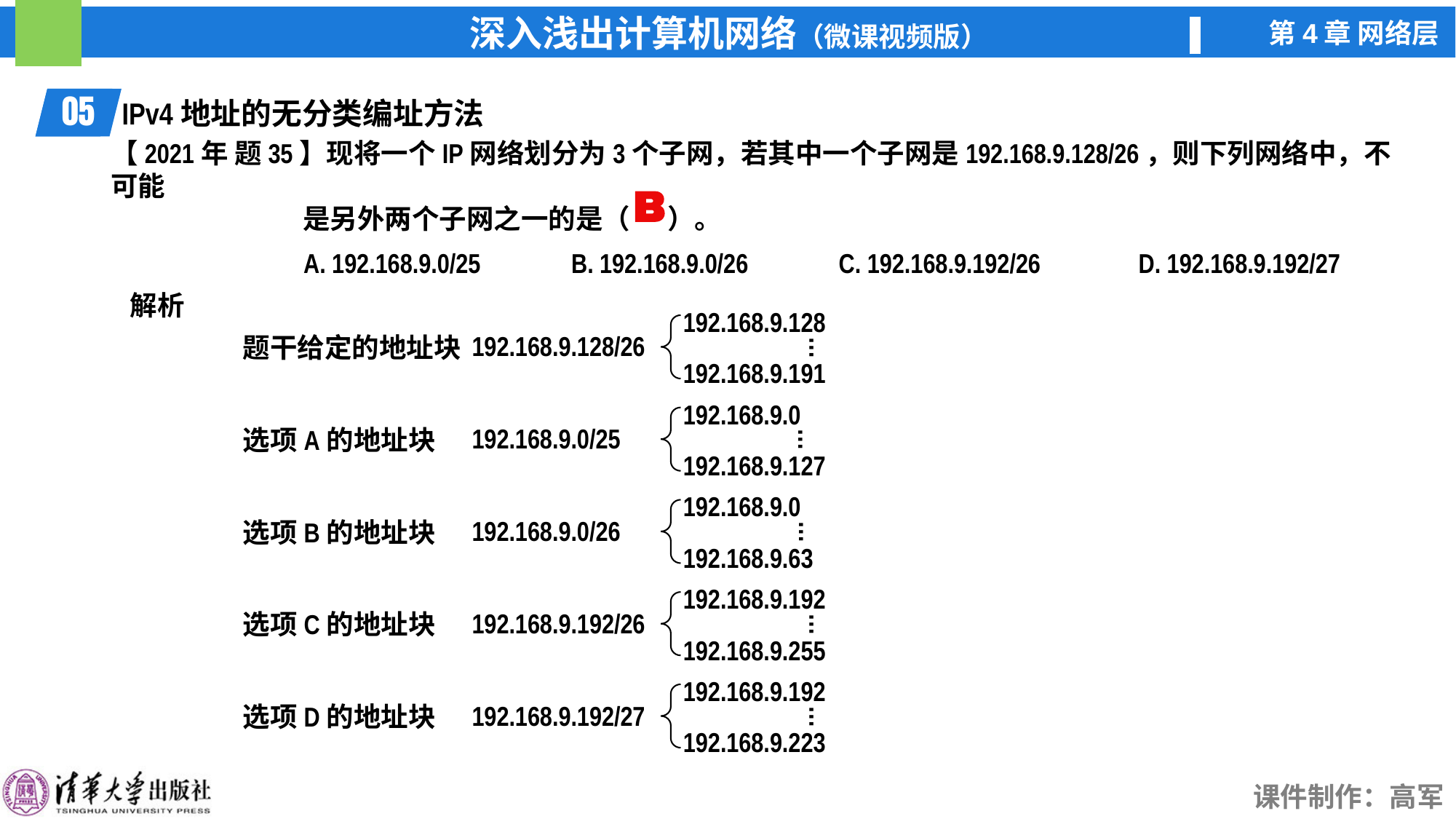

01
IPv4地址的无分类编址方法
05
【2021年 题35】现将一个IP网络划分为3个子网，若其中一个子网是192.168.9.128/26，则下列网络中，不可能
                              是另外两个子网之一的是（      ）。
A. 192.168.9.0/25
B. 192.168.9.0/26
C. 192.168.9.192/26
D. 192.168.9.192/27
B
解析
192.168.9.128

…
192.168.9.191
192.168.9.128/26
题干给定的地址块
192.168.9.0

…
192.168.9.127
192.168.9.0/25
选项A的地址块
192.168.9.0

…
192.168.9.63
192.168.9.0/26
选项B的地址块
192.168.9.192

…
192.168.9.255
192.168.9.192/26
选项C的地址块
192.168.9.192

…
192.168.9.223
192.168.9.192/27
选项D的地址块